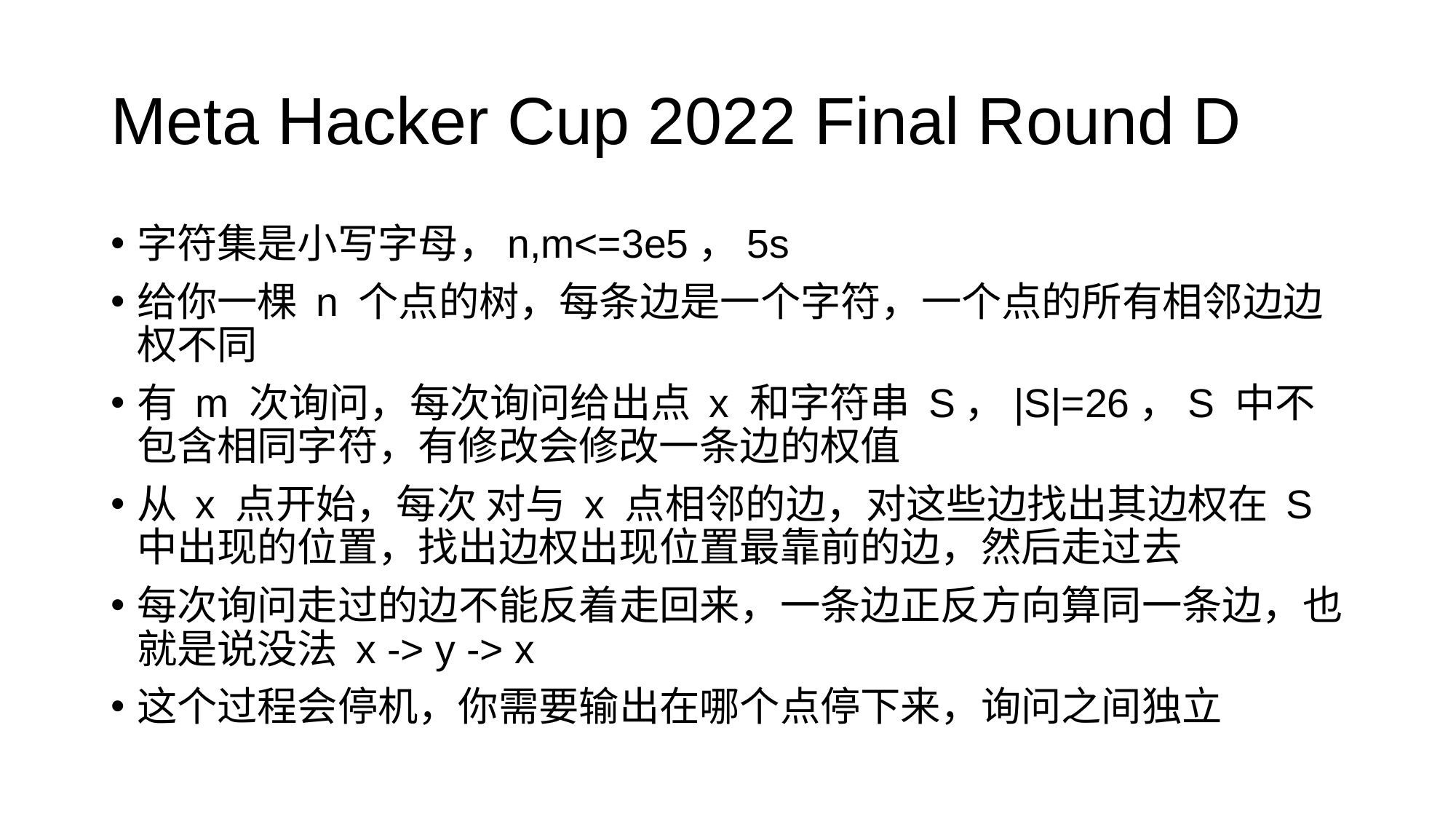

# Meta Hacker Cup 2022 Final Round D
字符集是小写字母，n,m<=3e5，5s
给你一棵 n 个点的树，每条边是一个字符，一个点的所有相邻边边权不同
有 m 次询问，每次询问给出点 x 和字符串 S，|S|=26，S 中不包含相同字符，有修改会修改一条边的权值
从 x 点开始，每次 对与 x 点相邻的边，对这些边找出其边权在 S 中出现的位置，找出边权出现位置最靠前的边，然后走过去
每次询问走过的边不能反着走回来，一条边正反方向算同一条边，也就是说没法 x -> y -> x
这个过程会停机，你需要输出在哪个点停下来，询问之间独立